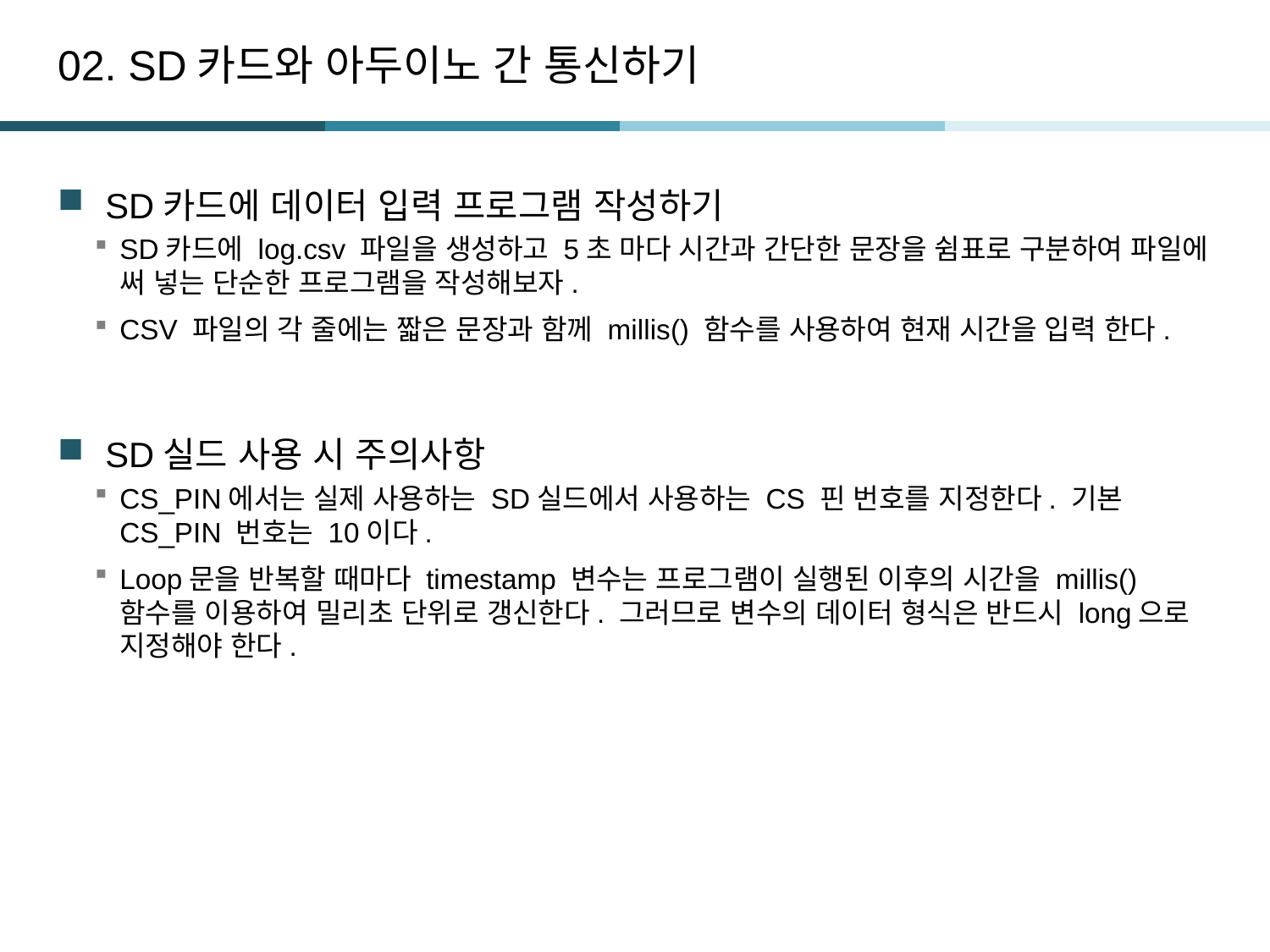

# 02. SD카드와 아두이노 간 통신하기
SD카드에 데이터 입력 프로그램 작성하기
SD카드에 log.csv 파일을 생성하고 5초 마다 시간과 간단한 문장을 쉼표로 구분하여 파일에 써 넣는 단순한 프로그램을 작성해보자.
CSV 파일의 각 줄에는 짧은 문장과 함께 millis() 함수를 사용하여 현재 시간을 입력 한다.

SD실드 사용 시 주의사항
CS_PIN에서는 실제 사용하는 SD실드에서 사용하는 CS 핀 번호를 지정한다. 기본 CS_PIN 번호는 10이다.
Loop문을 반복할 때마다 timestamp 변수는 프로그램이 실행된 이후의 시간을 millis() 함수를 이용하여 밀리초 단위로 갱신한다. 그러므로 변수의 데이터 형식은 반드시 long으로 지정해야 한다.